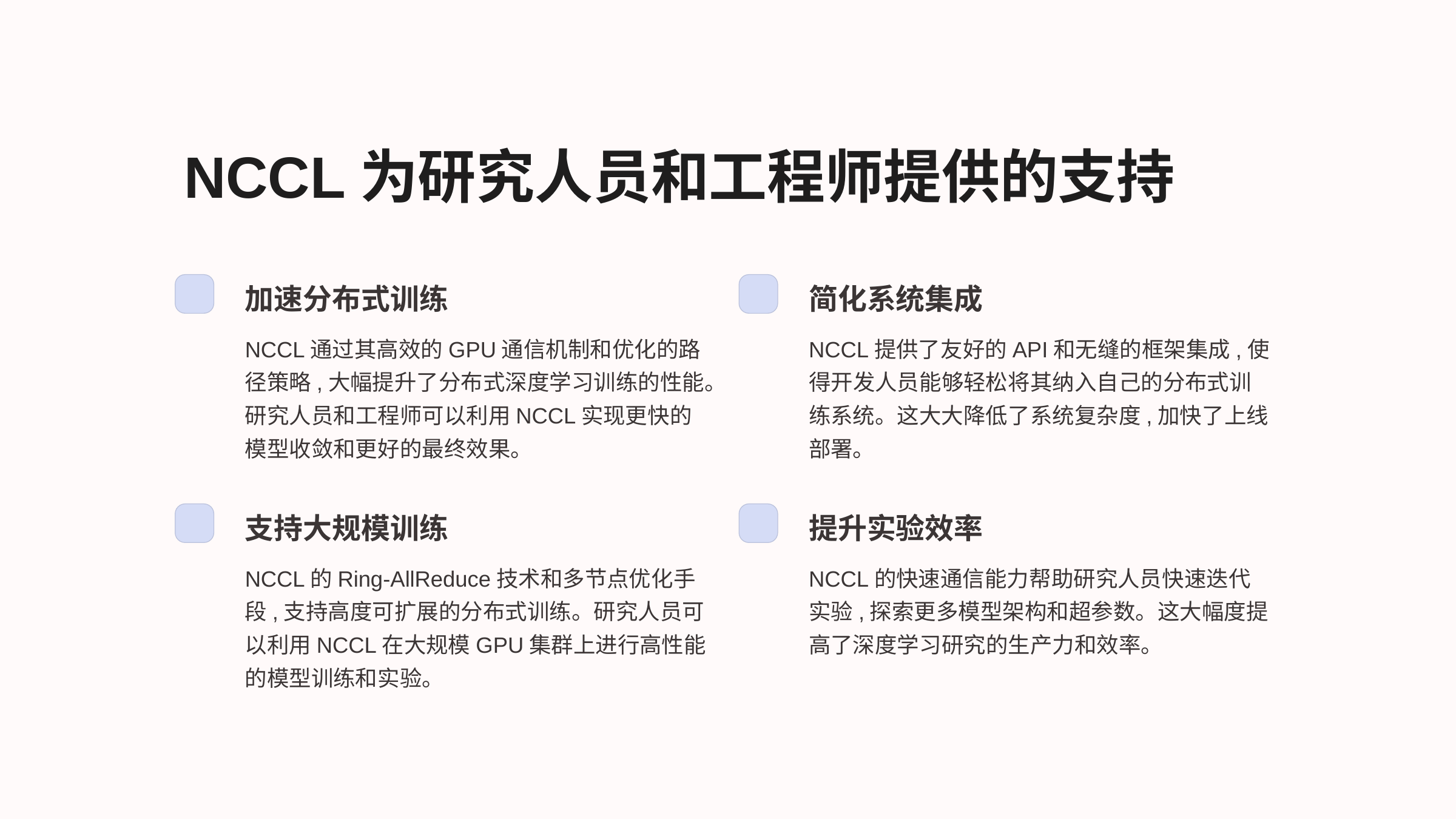

NCCL为研究人员和工程师提供的支持

加速分布式训练

简化系统集成
NCCL通过其高效的GPU通信机制和优化的路径策略,大幅提升了分布式深度学习训练的性能。研究人员和工程师可以利用NCCL实现更快的模型收敛和更好的最终效果。
NCCL提供了友好的API和无缝的框架集成,使得开发人员能够轻松将其纳入自己的分布式训练系统。这大大降低了系统复杂度,加快了上线部署。

支持大规模训练

提升实验效率
NCCL的Ring-AllReduce技术和多节点优化手段,支持高度可扩展的分布式训练。研究人员可以利用NCCL在大规模GPU集群上进行高性能的模型训练和实验。
NCCL的快速通信能力帮助研究人员快速迭代实验,探索更多模型架构和超参数。这大幅度提高了深度学习研究的生产力和效率。